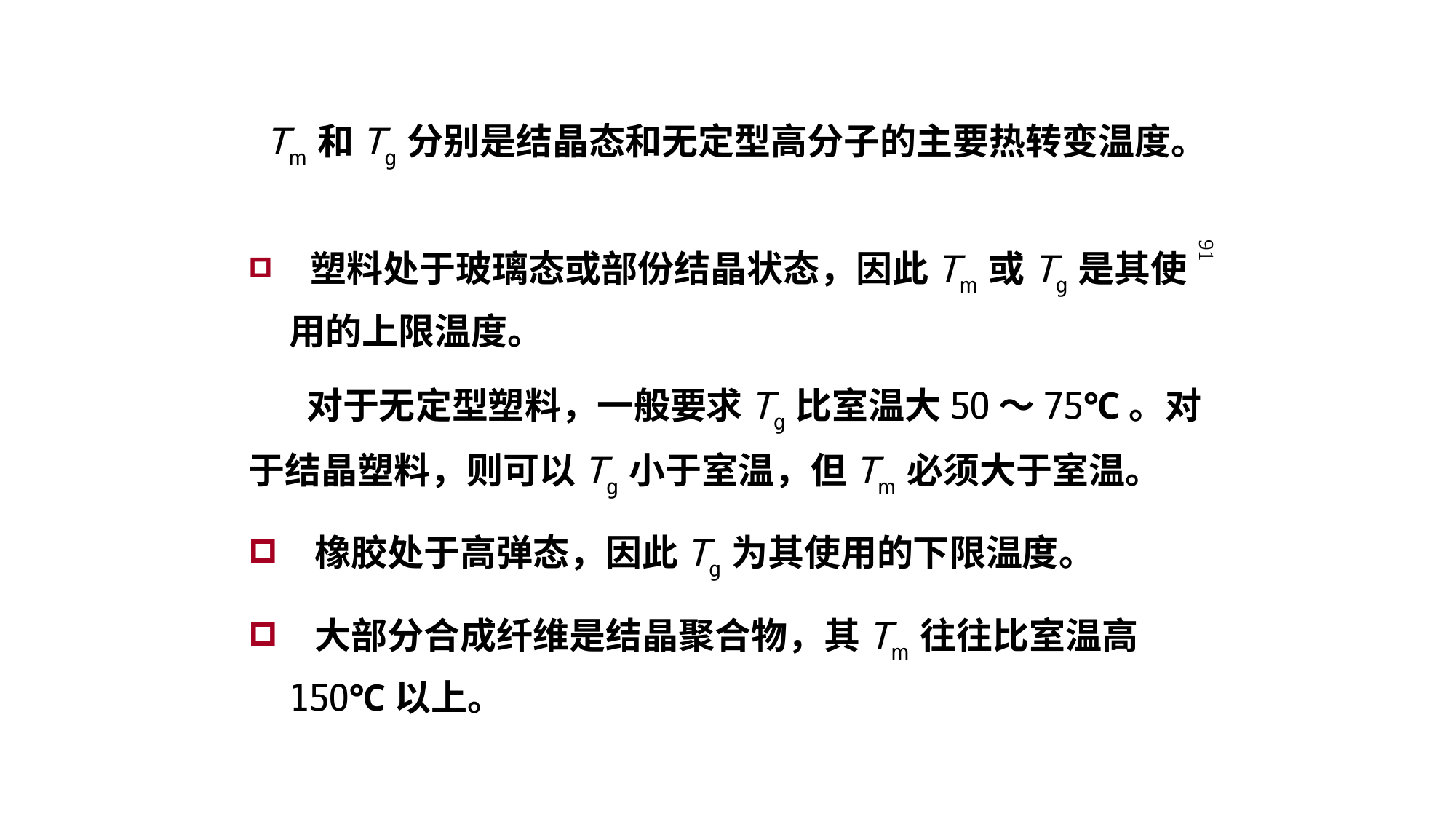

Tm和Tg分别是结晶态和无定型高分子的主要热转变温度。
91
  塑料处于玻璃态或部份结晶状态，因此Tm或Tg是其使用的上限温度。
      对于无定型塑料，一般要求Tg比室温大50～75℃。对于结晶塑料，则可以Tg小于室温，但Tm必须大于室温。
  橡胶处于高弹态，因此Tg为其使用的下限温度。
  大部分合成纤维是结晶聚合物，其Tm往往比室温高150℃以上。